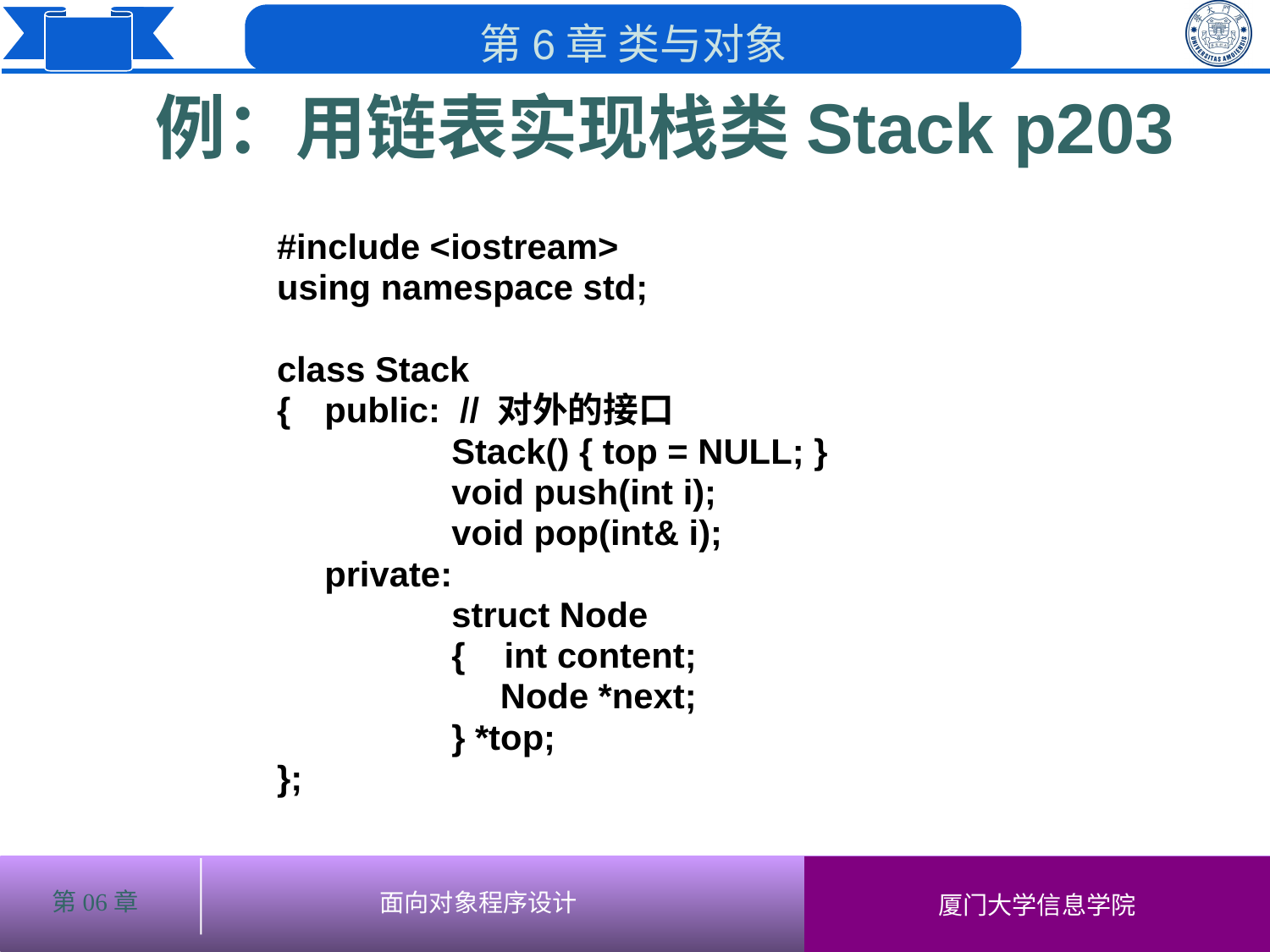

例：用链表实现栈类Stack p203
#include <iostream>
using namespace std;

class Stack
{	public:  // 对外的接口
		Stack() { top = NULL; }
		void push(int i);
		void pop(int& i);
	private:
		struct Node
		{    int content;
		     Node *next;
		} *top;
};
25